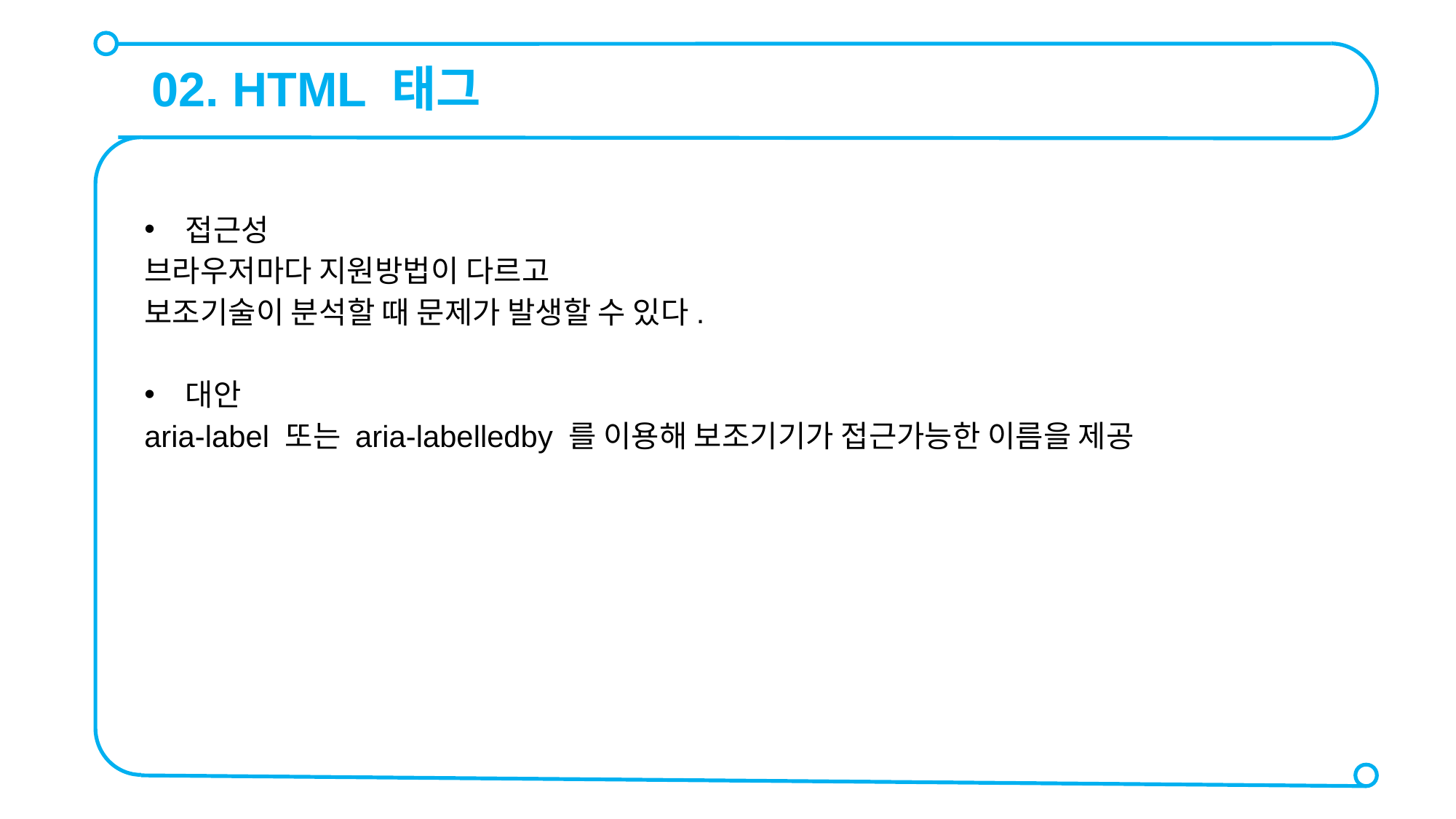

02. HTML 태그
접근성
브라우저마다 지원방법이 다르고
보조기술이 분석할 때 문제가 발생할 수 있다.

대안
aria-label 또는 aria-labelledby 를 이용해 보조기기가 접근가능한 이름을 제공